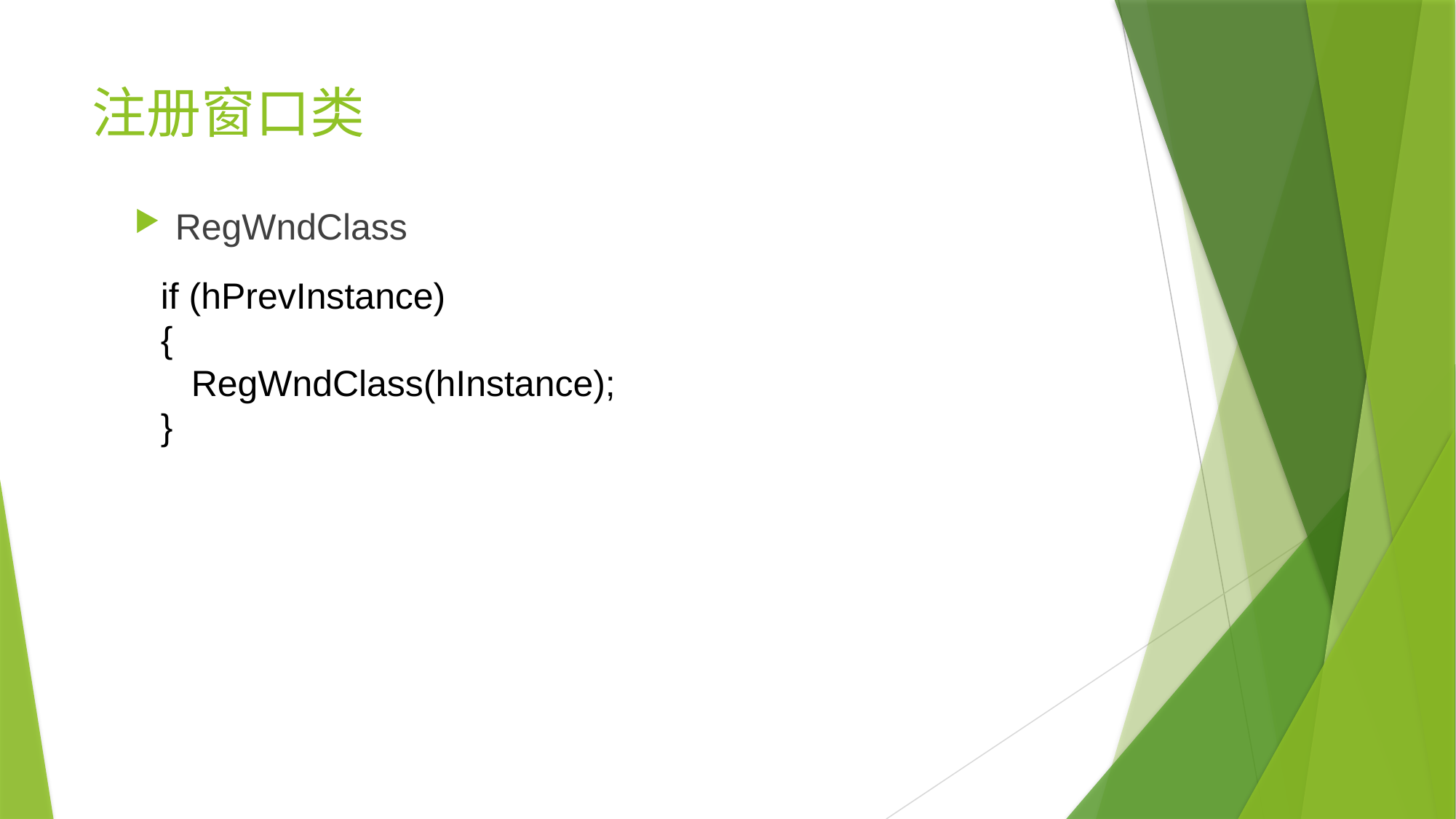

# 注册窗口类
RegWndClass
if (hPrevInstance)
{
   RegWndClass(hInstance);
}